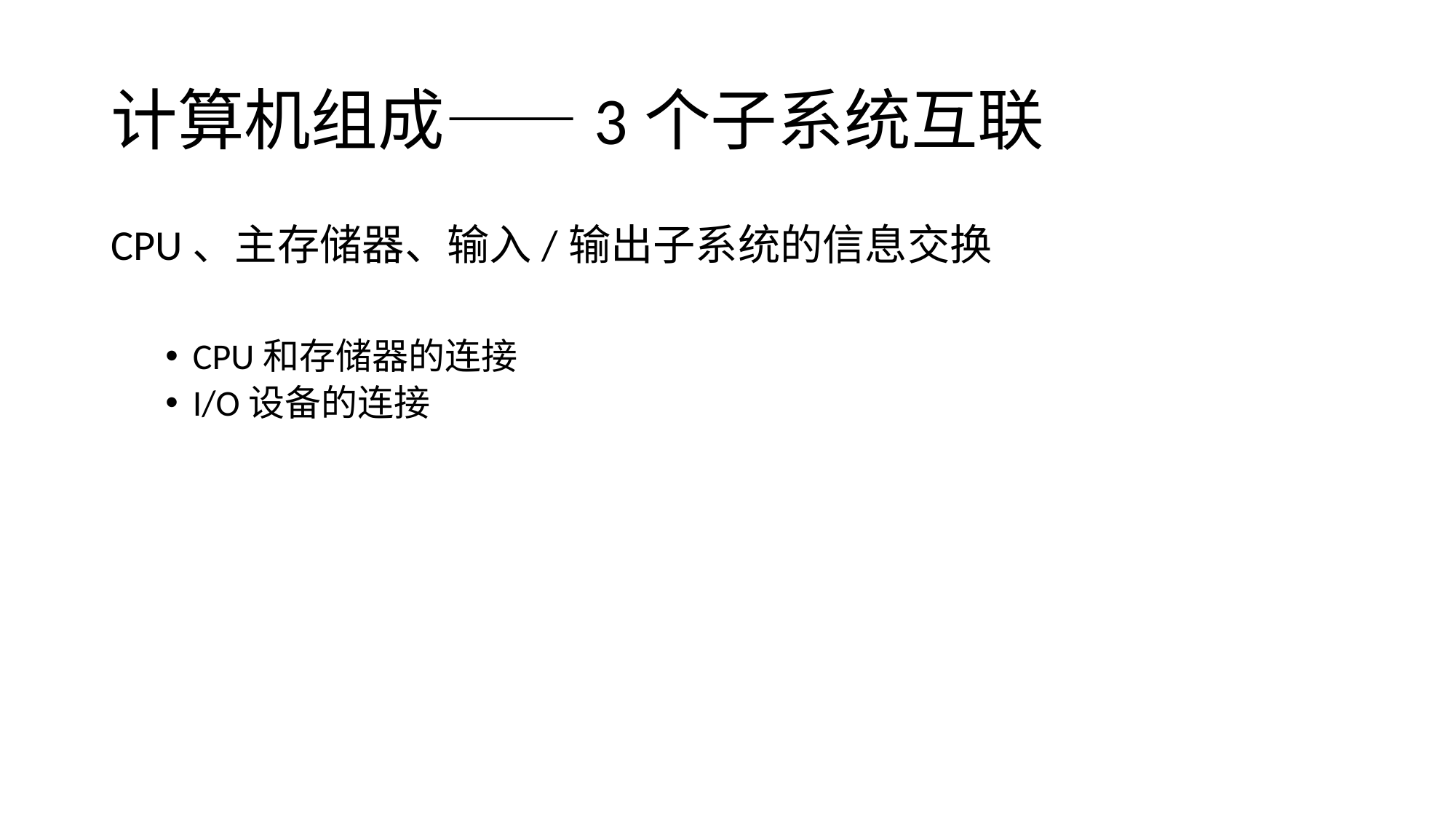

# 计算机组成——3个子系统互联
CPU、主存储器、输入/输出子系统的信息交换

CPU和存储器的连接
I/O设备的连接